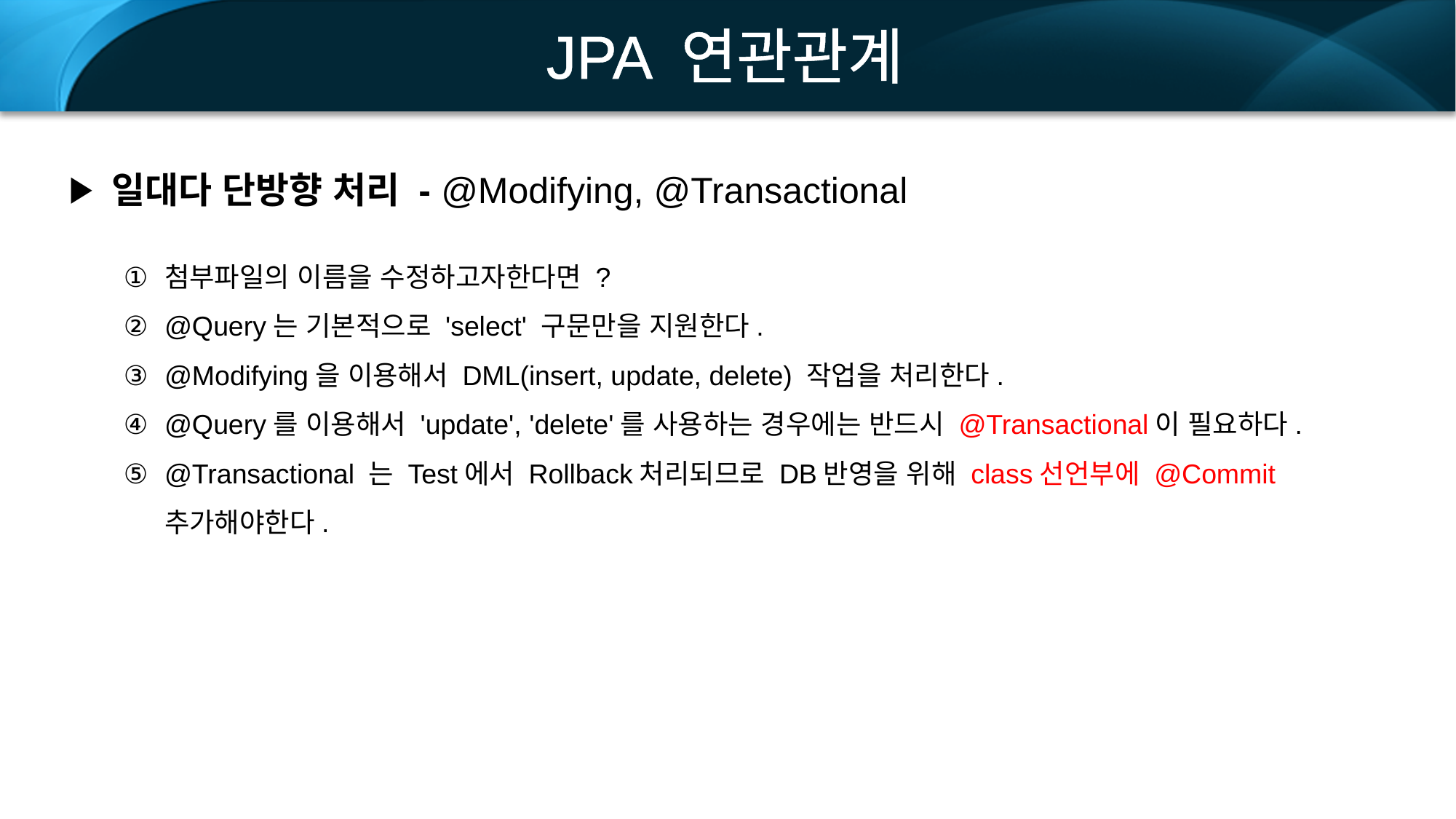

JPA 연관관계
일대다 단방향 처리 - @Modifying, @Transactional

첨부파일의 이름을 수정하고자한다면 ?
@Query는 기본적으로 'select' 구문만을 지원한다.
@Modifying을 이용해서 DML(insert, update, delete) 작업을 처리한다.
@Query를 이용해서 'update', 'delete'를 사용하는 경우에는 반드시 @Transactional이 필요하다.
@Transactional 는 Test에서 Rollback처리되므로 DB반영을 위해 class선언부에 @Commit추가해야한다.